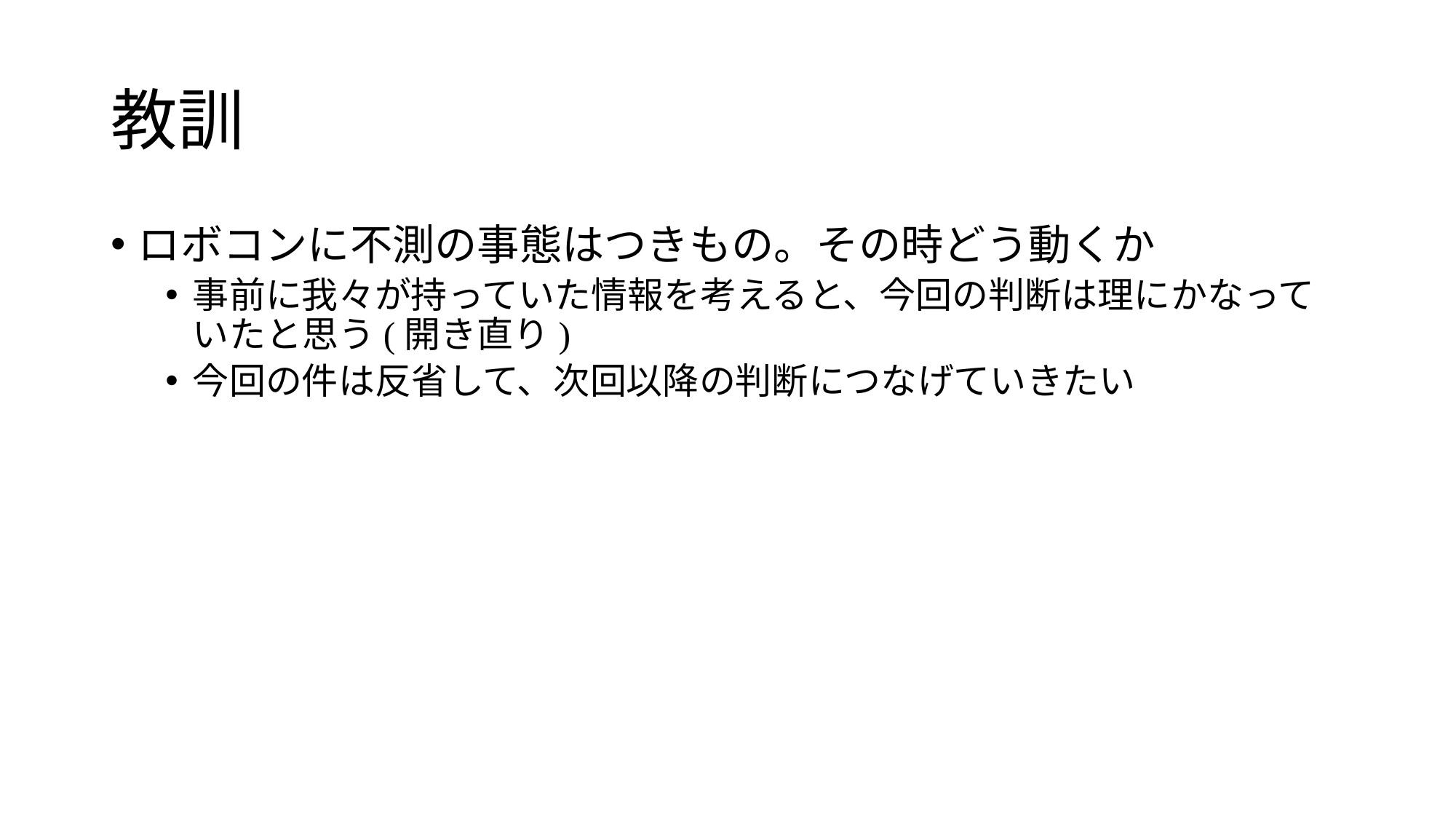

# 教訓
ロボコンに不測の事態はつきもの。その時どう動くか
事前に我々が持っていた情報を考えると、今回の判断は理にかなっていたと思う(開き直り)
今回の件は反省して、次回以降の判断につなげていきたい